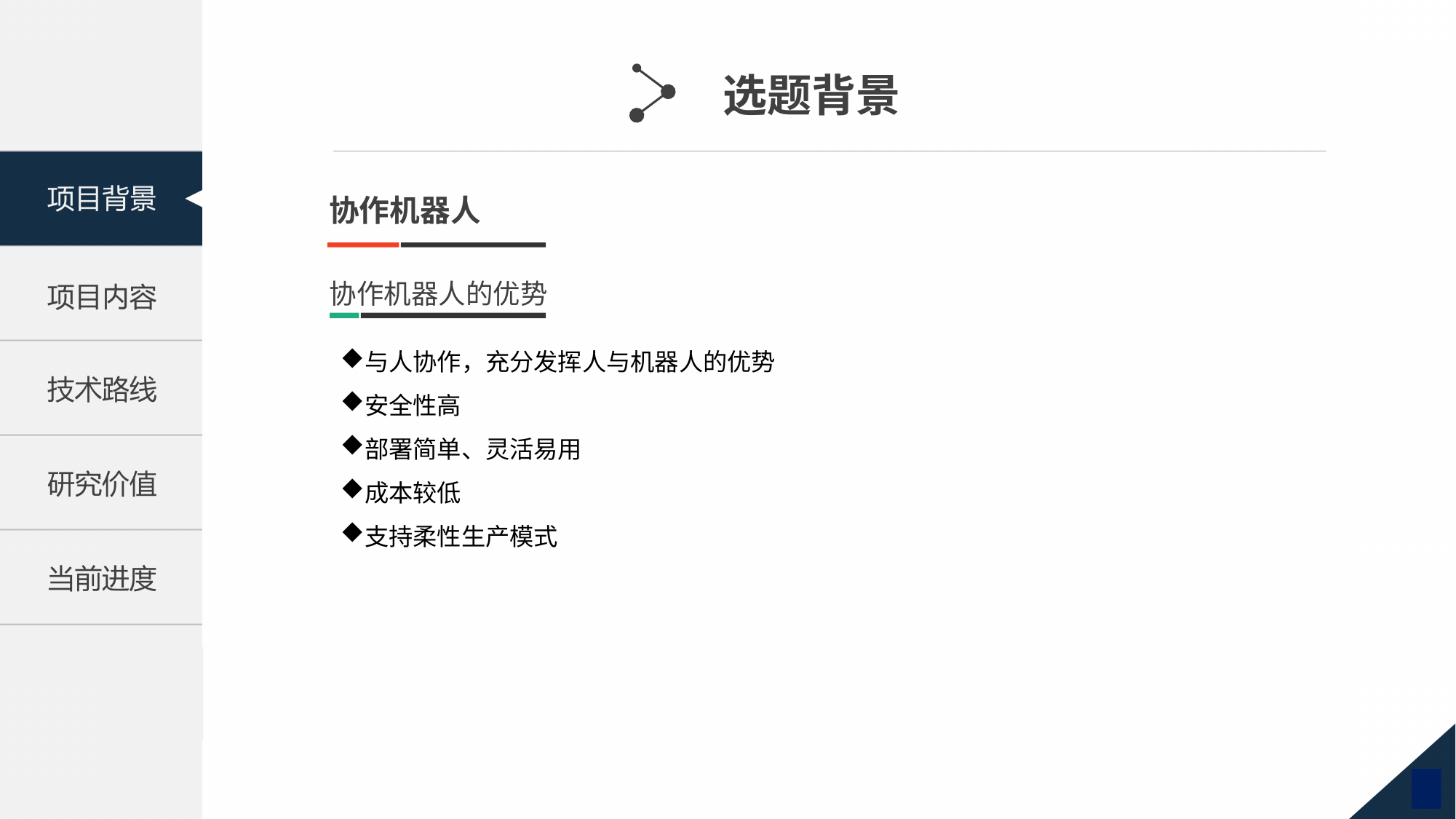

选题背景
协作机器人

协作机器人的优势

与人协作，充分发挥人与机器人的优势

安全性高

部署简单、灵活易用

成本较低

支持柔性生产模式